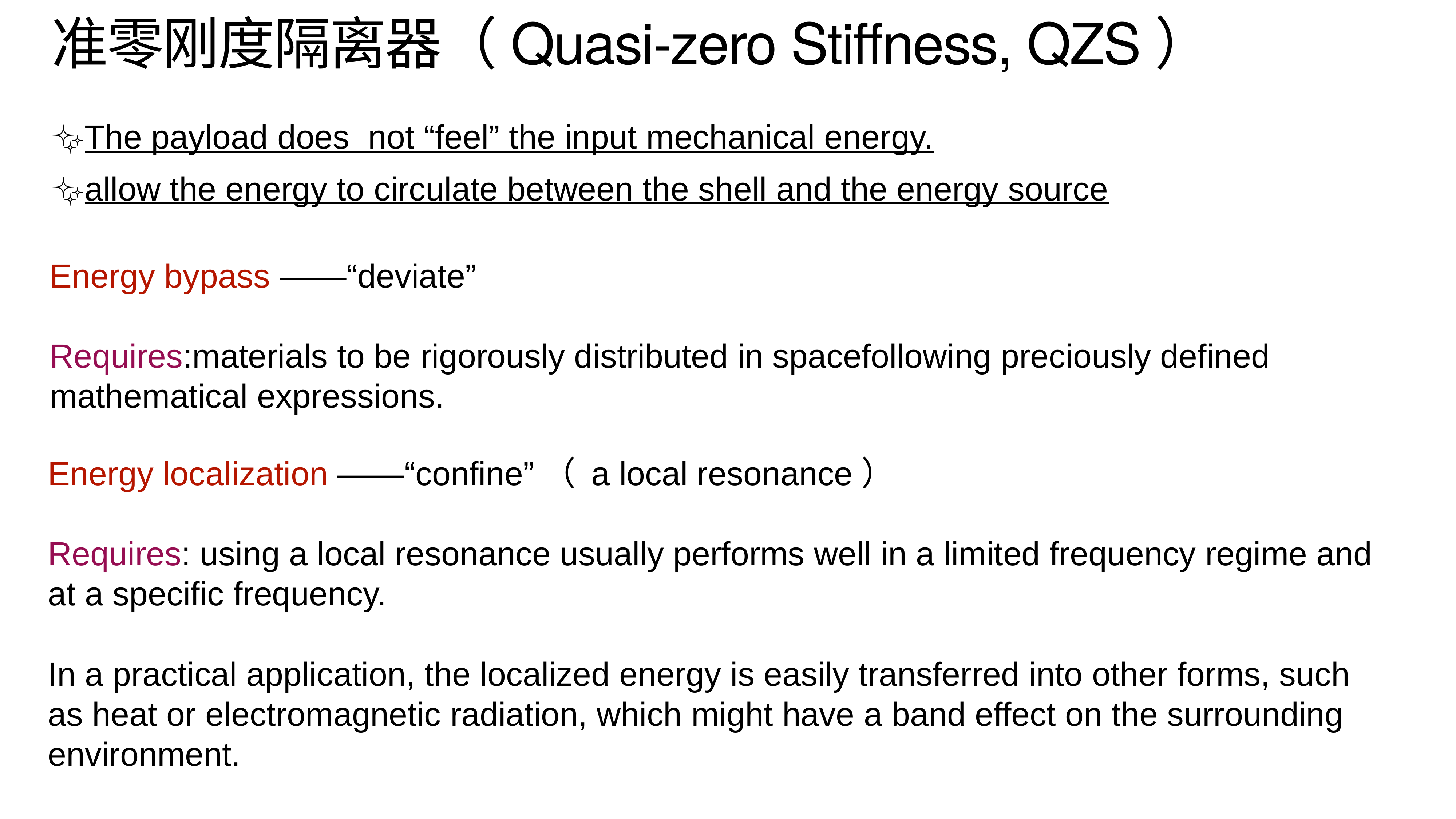

45
# 准零刚度隔离器（Quasi-zero Stiffness, QZS）
✨The payload does  not “feel” the input mechanical energy.
✨allow the energy to circulate between the shell and the energy source
Energy bypass ——“deviate”

Requires:materials to be rigorously distributed in spacefollowing preciously defined mathematical expressions.
Energy localization ——“confine”（ a local resonance）

Requires: using a local resonance usually performs well in a limited frequency regime and at a specific frequency.

In a practical application, the localized energy is easily transferred into other forms, such as heat or electromagnetic radiation, which might have a band effect on the surrounding environment.